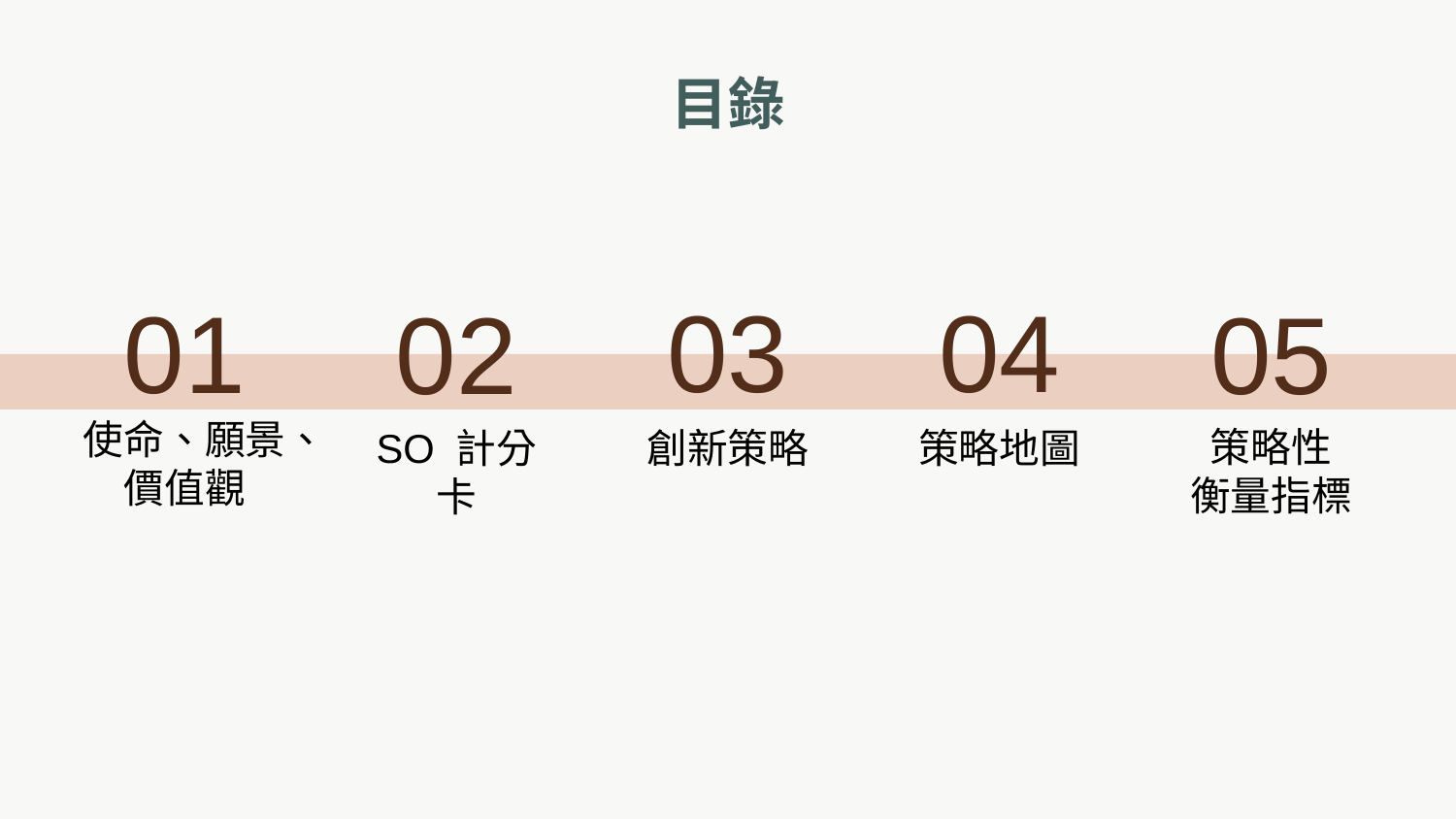

目錄
03
04
01
02
05

使命、願景、
價值觀
策略性
衡量指標
SO 計分卡
創新策略
策略地圖